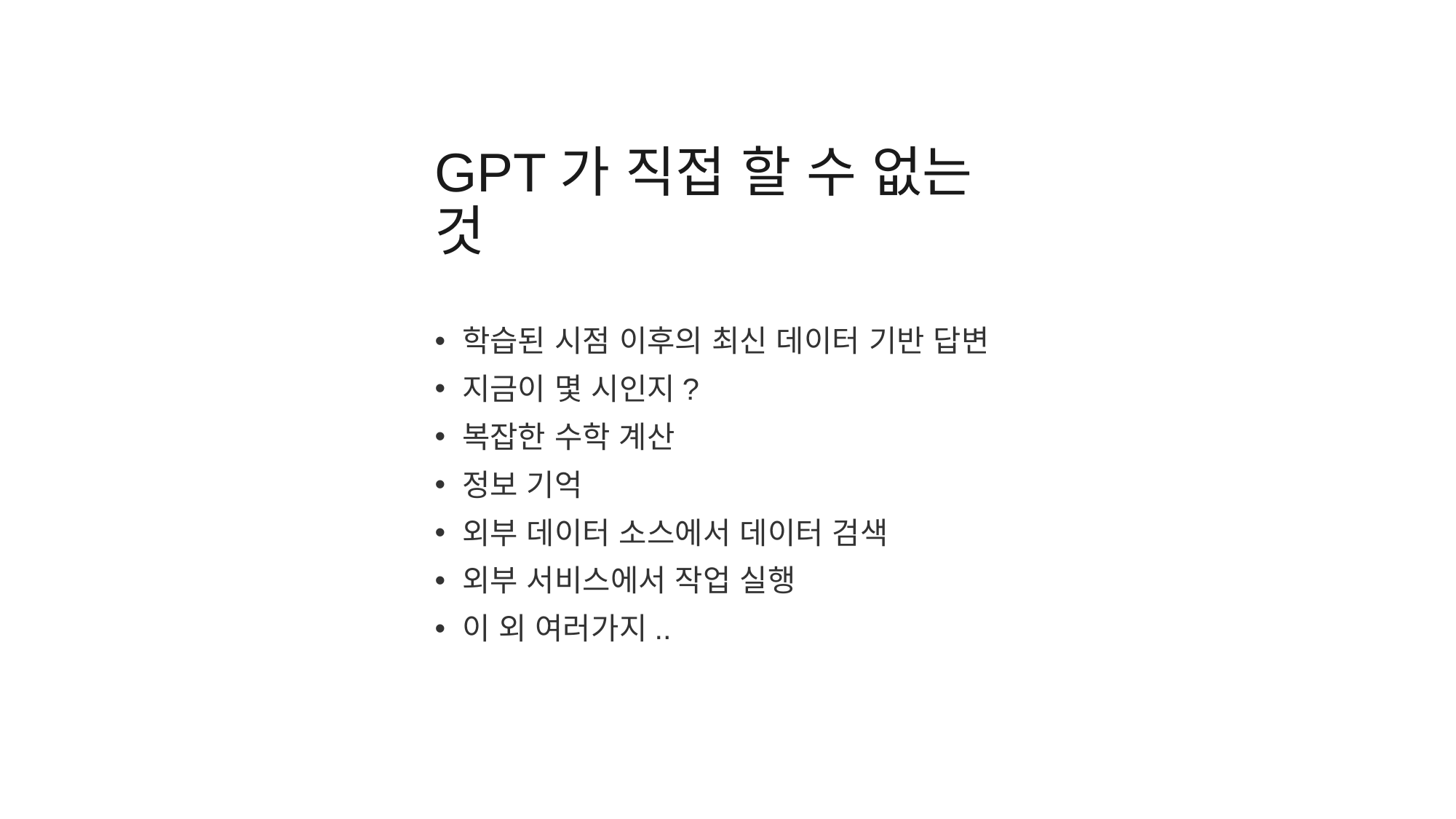

GPT가 직접 할 수 없는 것
학습된 시점 이후의 최신 데이터 기반 답변
지금이 몇 시인지?
복잡한 수학 계산
정보 기억
외부 데이터 소스에서 데이터 검색
외부 서비스에서 작업 실행
이 외 여러가지..